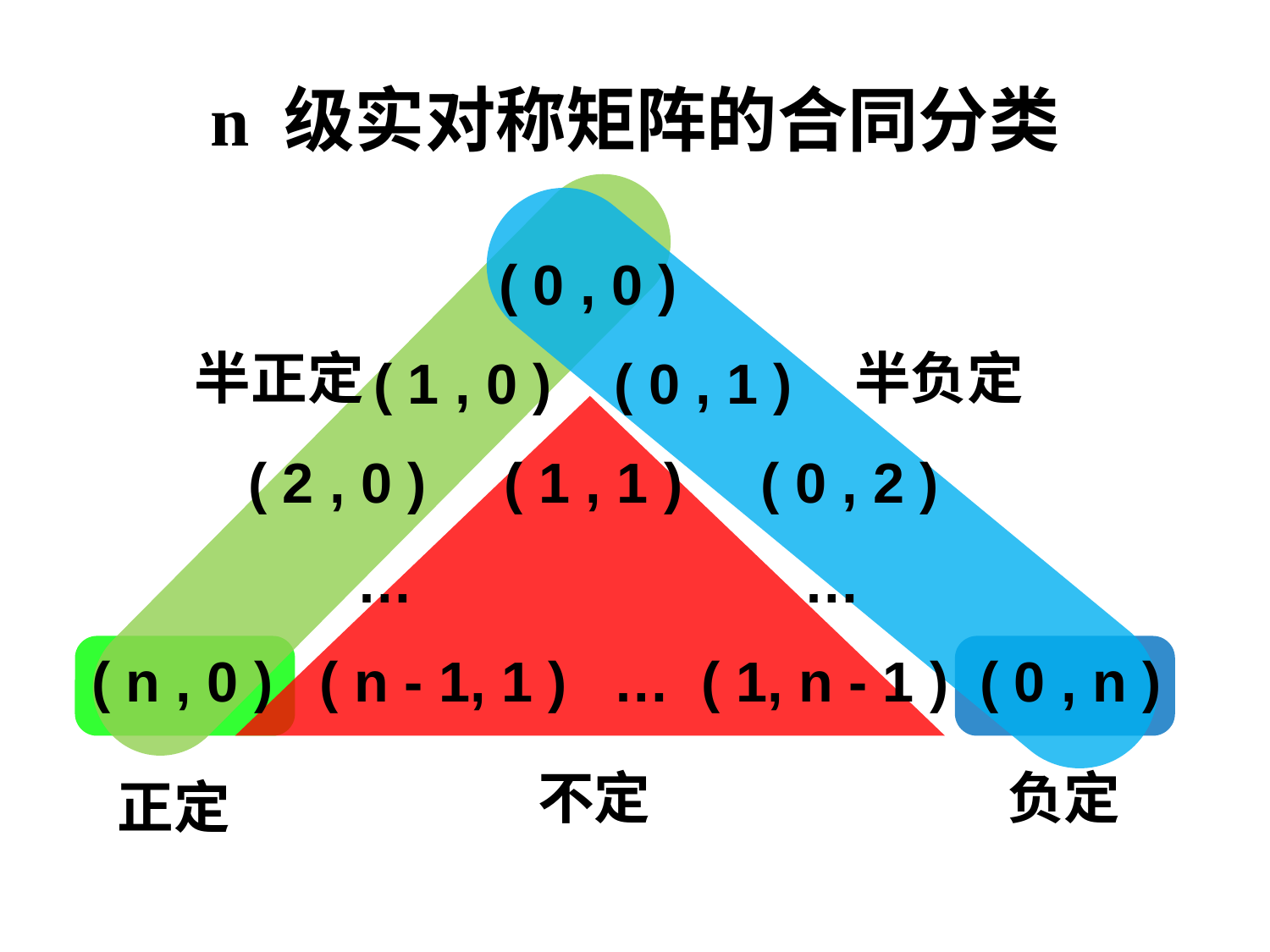

# n 级实对称矩阵的合同分类
                           ( 0 , 0 )
                   ( 1 , 0 )    ( 0 , 1 )
           ( 2 , 0 )     ( 1 , 1 )     ( 0 , 2 )
                  …                         …
 ( n , 0 )   ( n - 1, 1 )   …  ( 1, n - 1 )  ( 0 , n )

半正定
半负定

不定
负定
正定